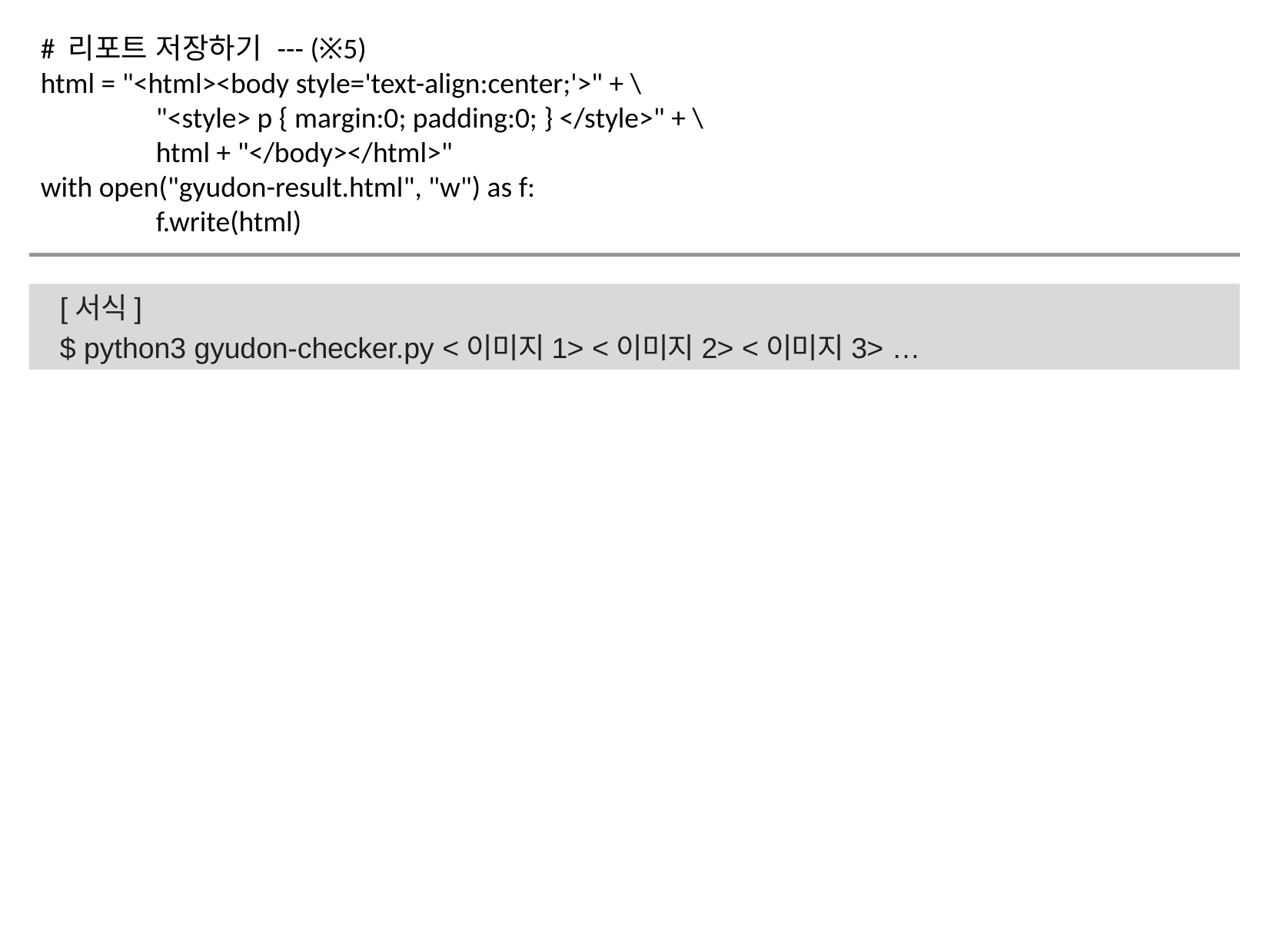

# 리포트 저장하기 --- (※5)
html = "<html><body style='text-align:center;'>" + \
	"<style> p { margin:0; padding:0; } </style>" + \
	html + "</body></html>"
with open("gyudon-result.html", "w") as f:
	f.write(html)

[서식]
$ python3 gyudon-checker.py <이미지1> <이미지2> <이미지3> …